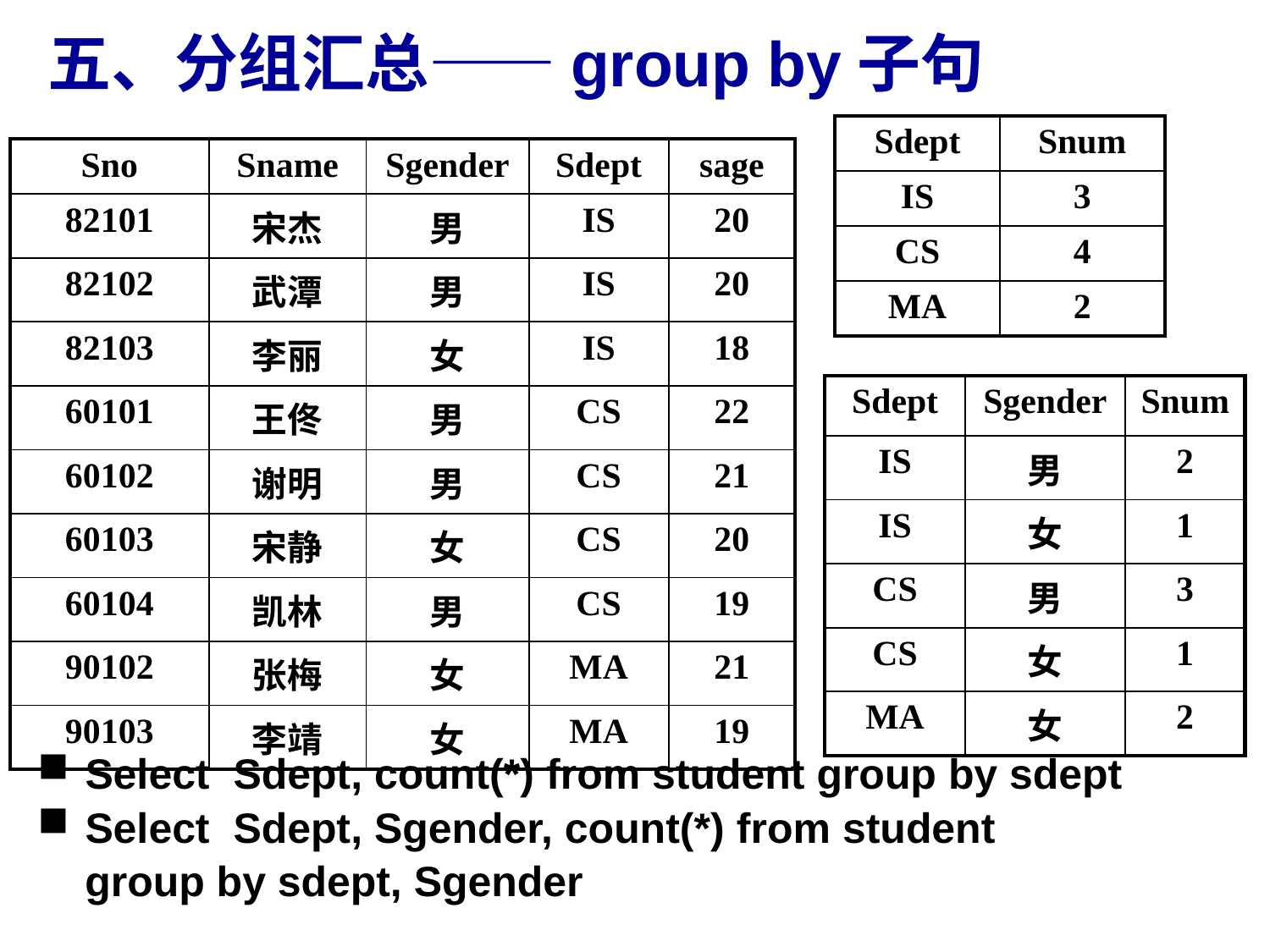

# 五、分组汇总——group by子句
| Sdept | Snum |
| --- | --- |
| IS | 3 |
| CS | 4 |
| MA | 2 |
| Sno | Sname | Sgender | Sdept | sage |
| --- | --- | --- | --- | --- |
| 82101 | 宋杰 | 男 | IS | 20 |
| 82102 | 武潭 | 男 | IS | 20 |
| 82103 | 李丽 | 女 | IS | 18 |
| 60101 | 王佟 | 男 | CS | 22 |
| 60102 | 谢明 | 男 | CS | 21 |
| 60103 | 宋静 | 女 | CS | 20 |
| 60104 | 凯林 | 男 | CS | 19 |
| 90102 | 张梅 | 女 | MA | 21 |
| 90103 | 李靖 | 女 | MA | 19 |
| Sdept | Sgender | Snum |
| --- | --- | --- |
| IS | 男 | 2 |
| IS | 女 | 1 |
| CS | 男 | 3 |
| CS | 女 | 1 |
| MA | 女 | 2 |
Select  Sdept, count(*) from student group by sdept
Select  Sdept, Sgender, count(*) from student
    group by sdept, Sgender